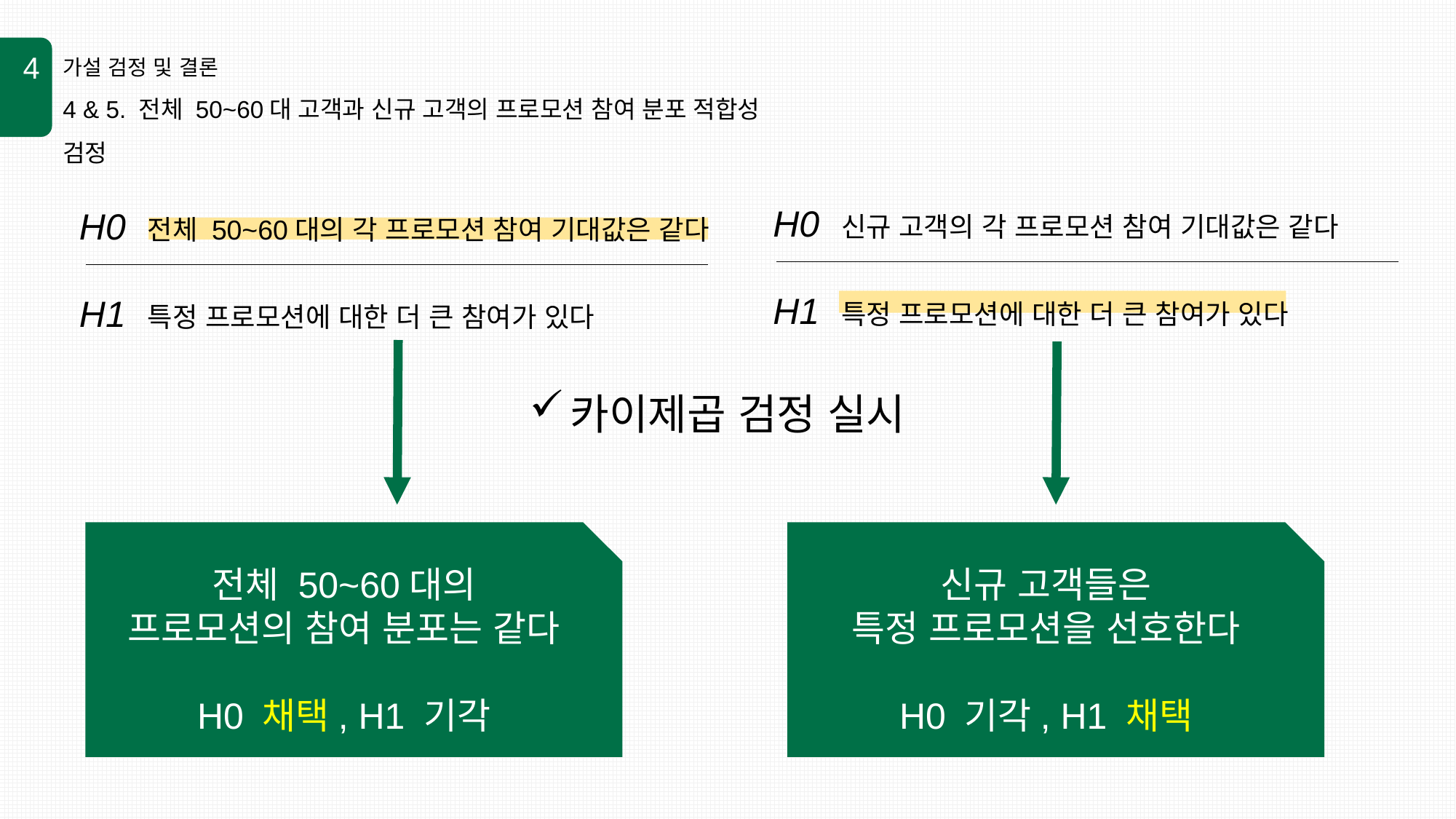

4
가설 검정 및 결론
4 & 5. 전체 50~60대 고객과 신규 고객의 프로모션 참여 분포 적합성 검정
H0  신규 고객의 각 프로모션 참여 기대값은 같다
H1  특정 프로모션에 대한 더 큰 참여가 있다
H0  전체 50~60대의 각 프로모션 참여 기대값은 같다
H1  특정 프로모션에 대한 더 큰 참여가 있다

카이제곱 검정 실시
전체 50~60대의
프로모션의 참여 분포는 같다

H0 채택, H1 기각
신규 고객들은
특정 프로모션을 선호한다

H0 기각, H1 채택